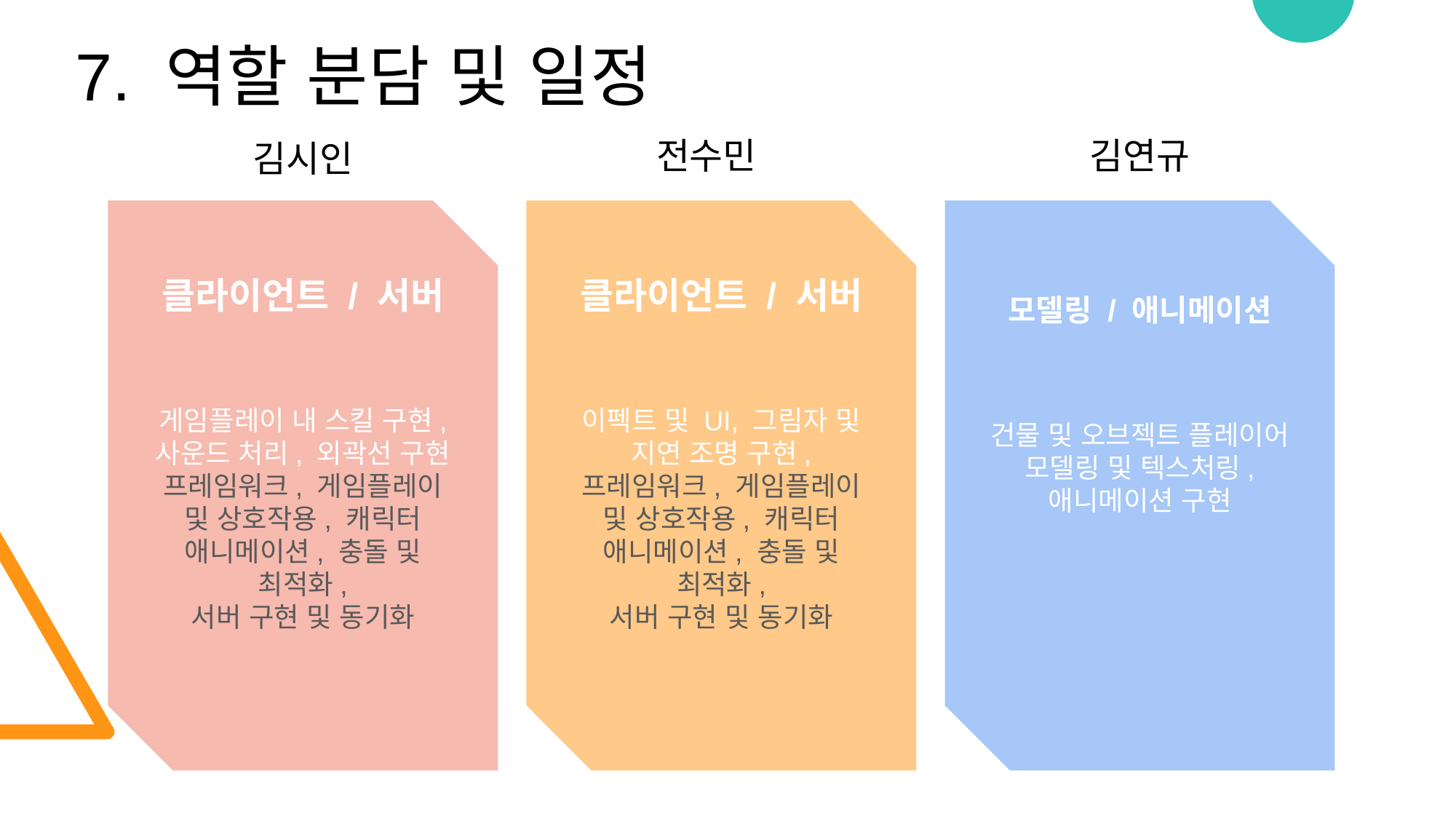

7. 역할 분담 및 일정
김연규
전수민
김시인
클라이언트 / 서버

이펙트 및 UI, 그림자 및 지연 조명 구현, 프레임워크, 게임플레이 및 상호작용, 캐릭터 애니메이션, 충돌 및 최적화,
서버 구현 및 동기화

모델링 / 애니메이션

건물 및 오브젝트 플레이어 모델링 및 텍스처링,
애니메이션 구현

클라이언트 / 서버

게임플레이 내 스킬 구현, 사운드 처리, 외곽선 구현
프레임워크, 게임플레이 및 상호작용, 캐릭터 애니메이션, 충돌 및 최적화,
서버 구현 및 동기화